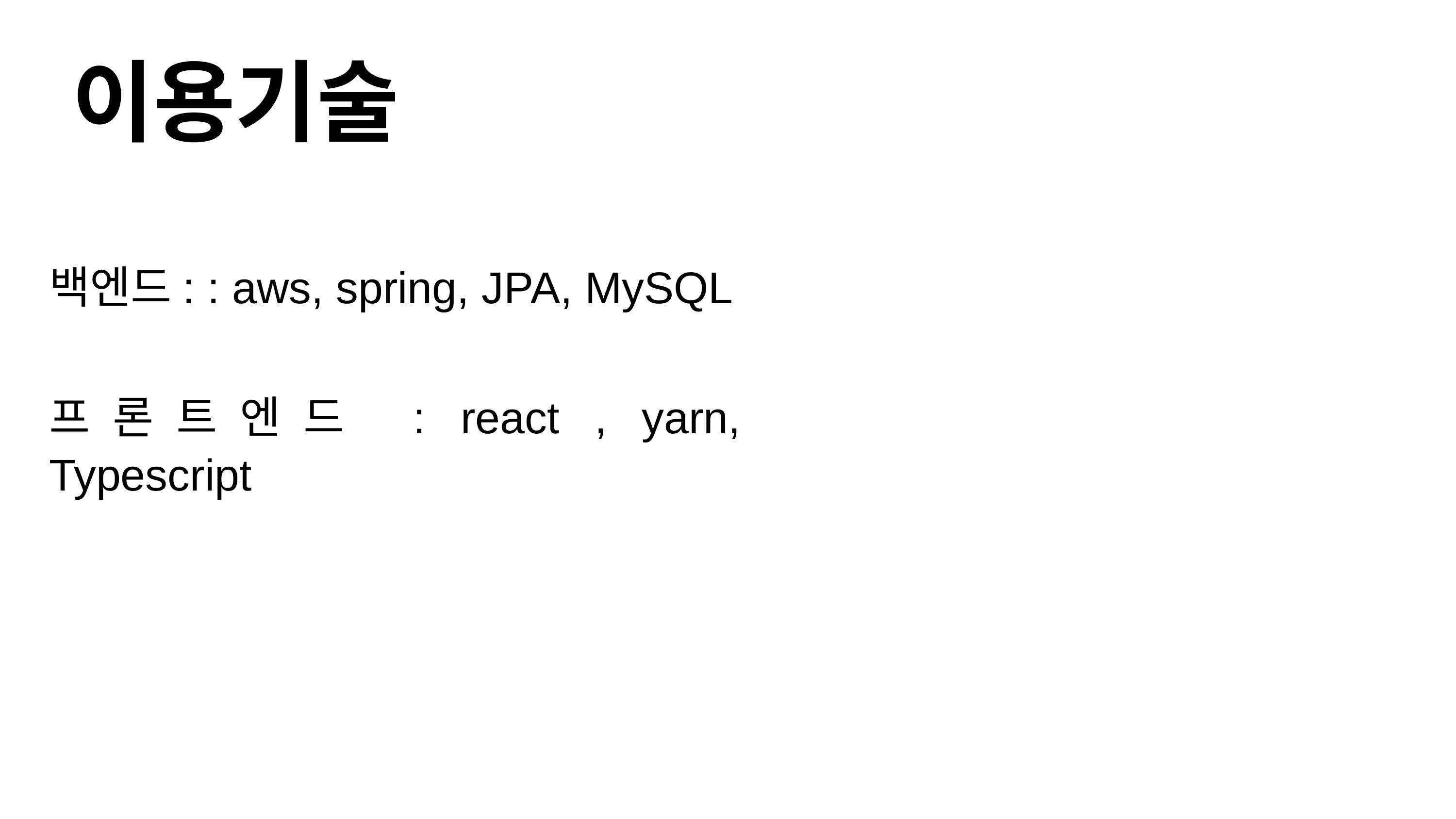

이용기술
백엔드: : aws, spring, JPA, MySQL

프론트엔드 : react , yarn, Typescript